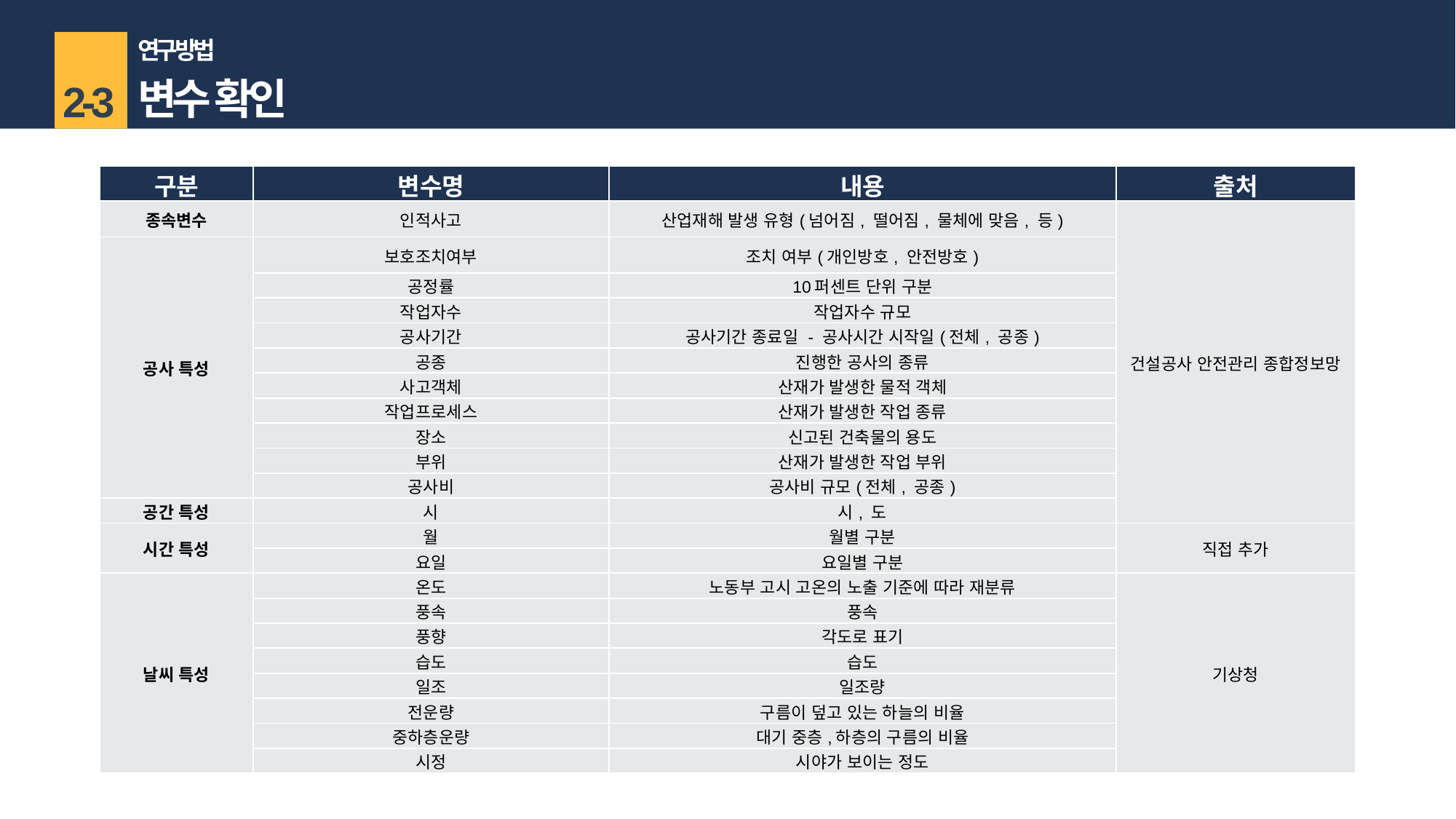

연구 방법

변수 확인
2-3
| 구분 | 변수명 | 내용 | 출처 |
| --- | --- | --- | --- |
| 종속변수 | 인적사고 | 산업재해 발생 유형(넘어짐, 떨어짐, 물체에 맞음, 등) | 건설공사 안전관리 종합정보망 |
| 공사 특성 | 보호조치여부 | 조치 여부(개인방호, 안전방호) |  |
|  | 공정률 | 10퍼센트 단위 구분 |  |
|  | 작업자수 | 작업자수 규모 |  |
|  | 공사기간 | 공사기간 종료일 - 공사시간 시작일(전체, 공종) |  |
|  | 공종 | 진행한 공사의 종류 |  |
|  | 사고객체 | 산재가 발생한 물적 객체 |  |
|  | 작업프로세스 | 산재가 발생한 작업 종류 |  |
|  | 장소 | 신고된 건축물의 용도 |  |
|  | 부위 | 산재가 발생한 작업 부위 |  |
|  | 공사비 | 공사비 규모(전체, 공종) |  |
| 공간 특성 | 시 | 시, 도 |  |
| 시간 특성 | 월 | 월별 구분 | 직접 추가 |
|  | 요일 | 요일별 구분 |  |
| 날씨 특성 | 온도 | 노동부 고시 고온의 노출 기준에 따라 재분류 | 기상청 |
|  | 풍속 | 풍속 |  |
|  | 풍향 | 각도로 표기 |  |
|  | 습도 | 습도 |  |
|  | 일조 | 일조량 |  |
|  | 전운량 | 구름이 덮고 있는 하늘의 비율 |  |
|  | 중하층운량 | 대기 중층,하층의 구름의 비율 |  |
|  | 시정 | 시야가 보이는 정도 |  |